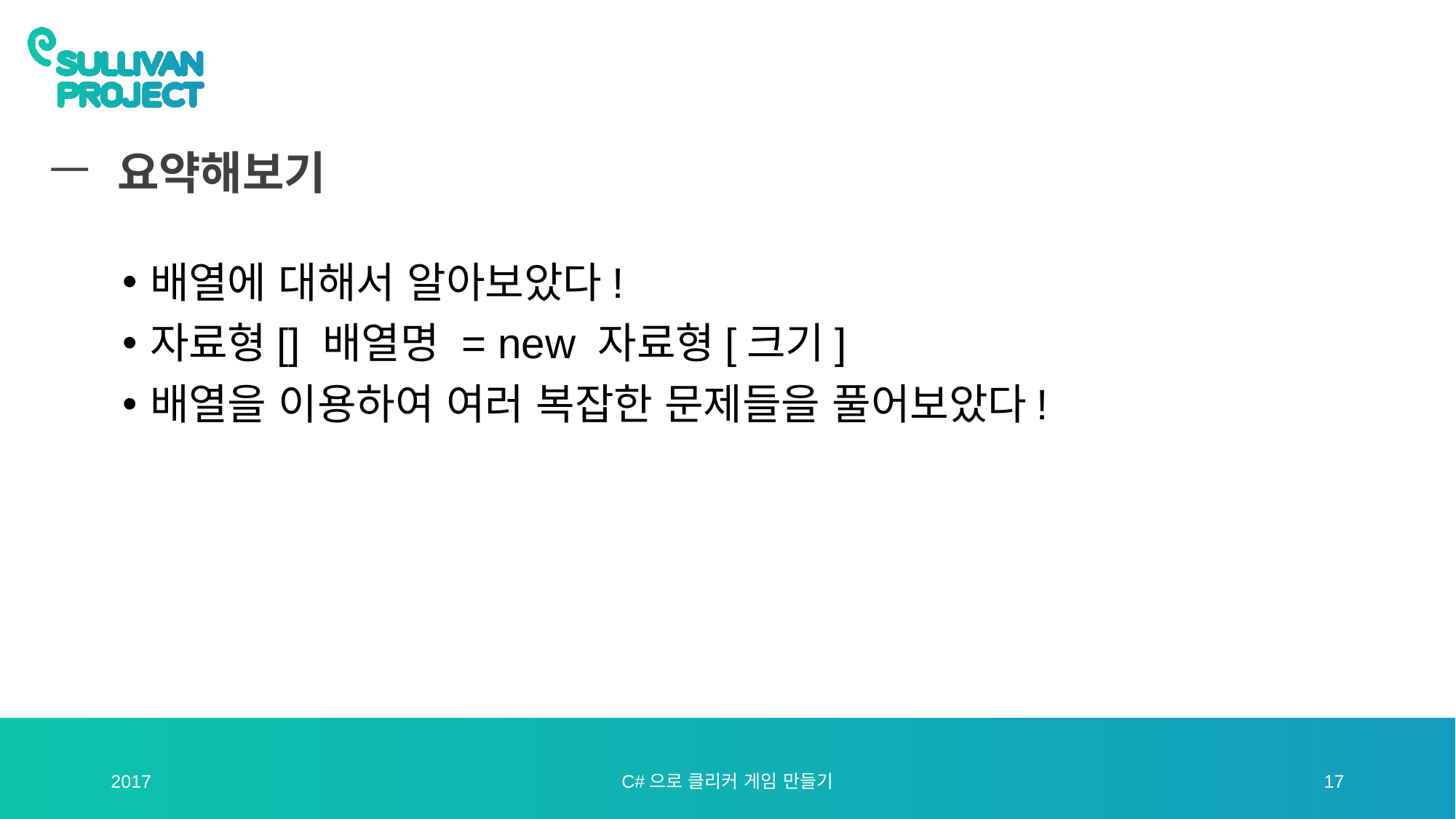

# 요약해보기
배열에 대해서 알아보았다!
자료형[] 배열명 = new 자료형[크기]
배열을 이용하여 여러 복잡한 문제들을 풀어보았다!
2017
C#으로 클리커 게임 만들기
17